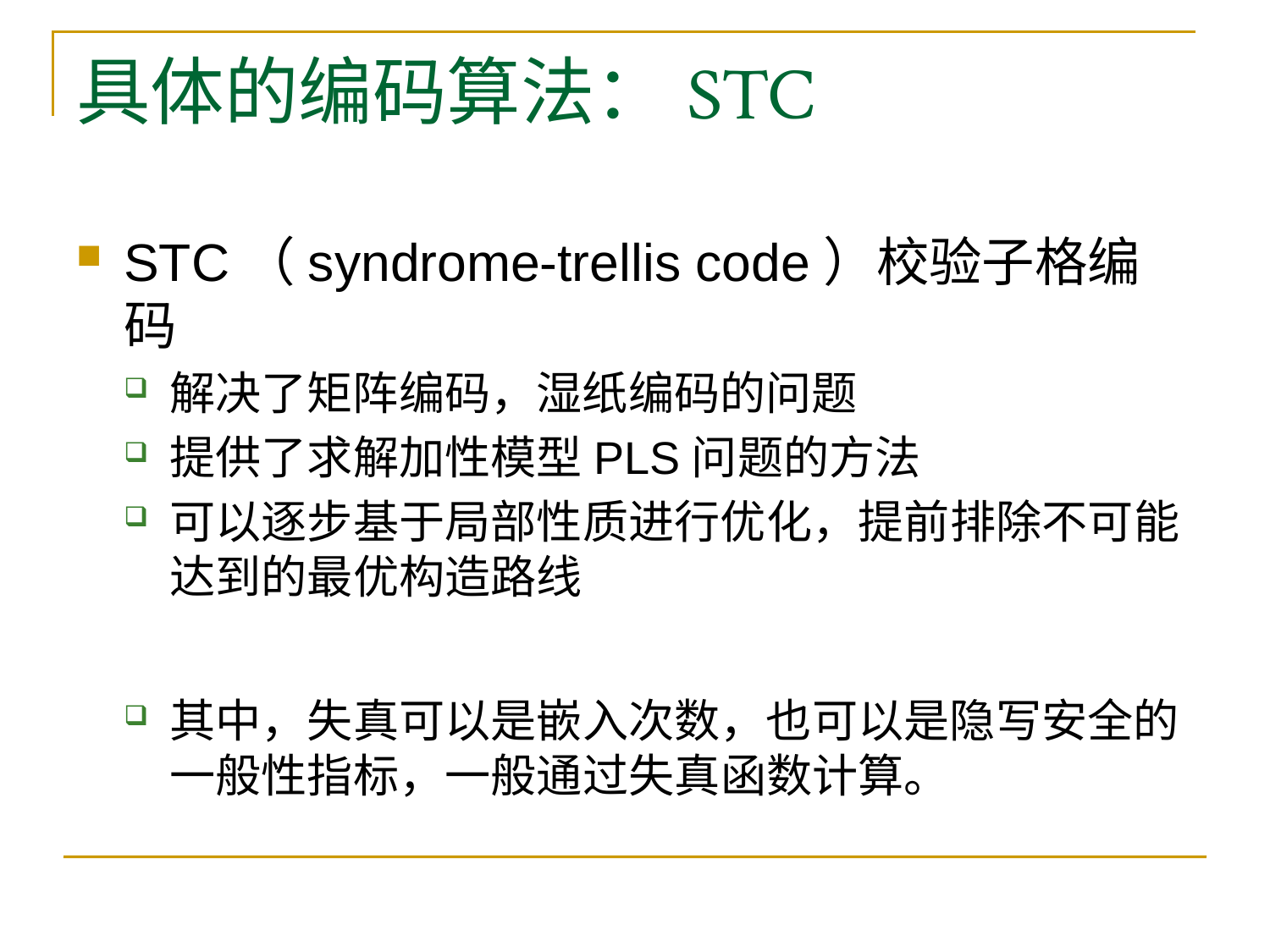

# 具体的编码算法：STC
STC（syndrome-trellis code）校验子格编码
解决了矩阵编码，湿纸编码的问题
提供了求解加性模型PLS问题的方法
可以逐步基于局部性质进行优化，提前排除不可能达到的最优构造路线

其中，失真可以是嵌入次数，也可以是隐写安全的一般性指标，一般通过失真函数计算。